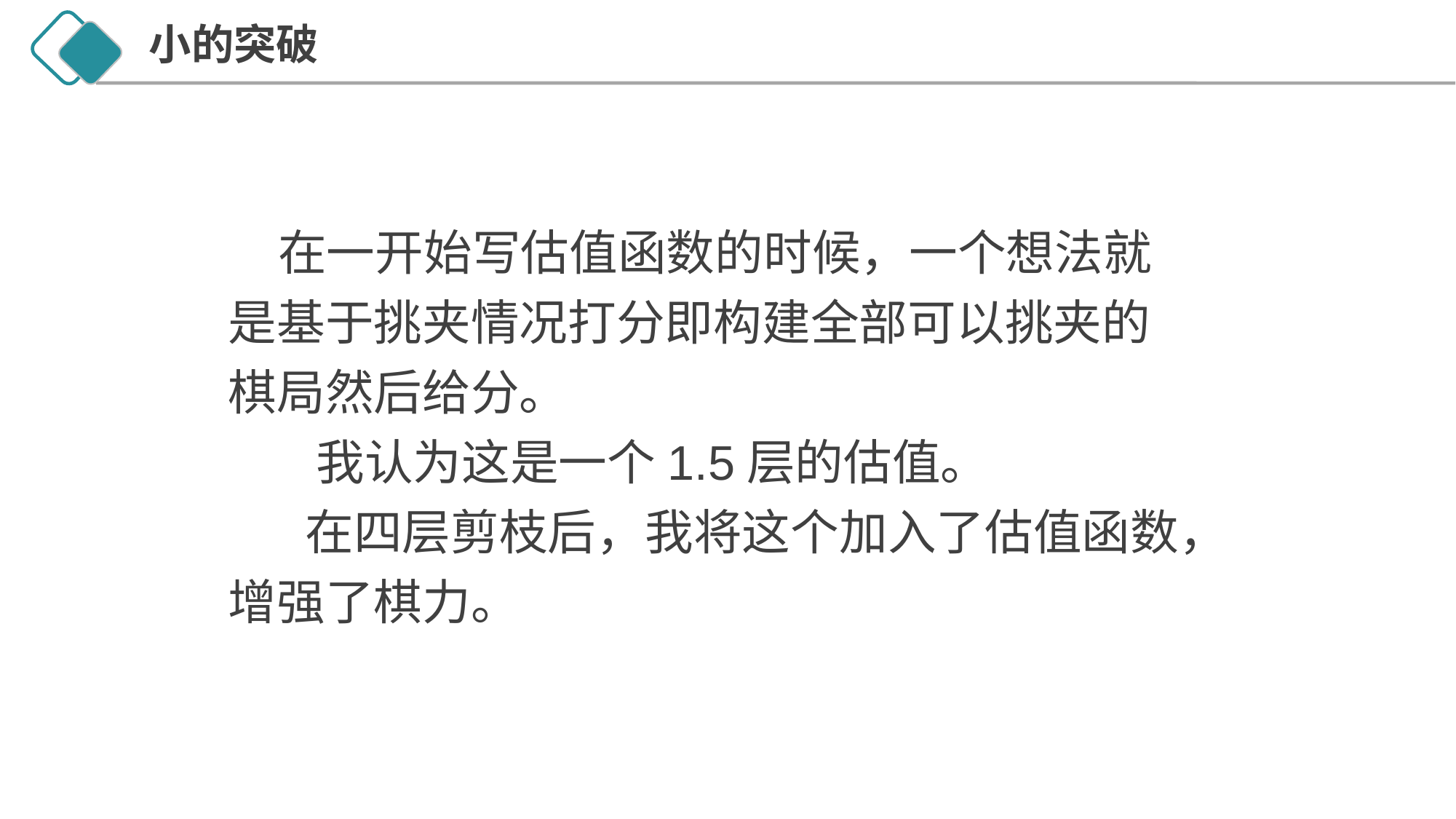

小的突破

       在一开始写估值函数的时候，一个想法就是基于挑夹情况打分即构建全部可以挑夹的棋局然后给分。
       我认为这是一个1.5层的估值。
      在四层剪枝后，我将这个加入了估值函数，增强了棋力。